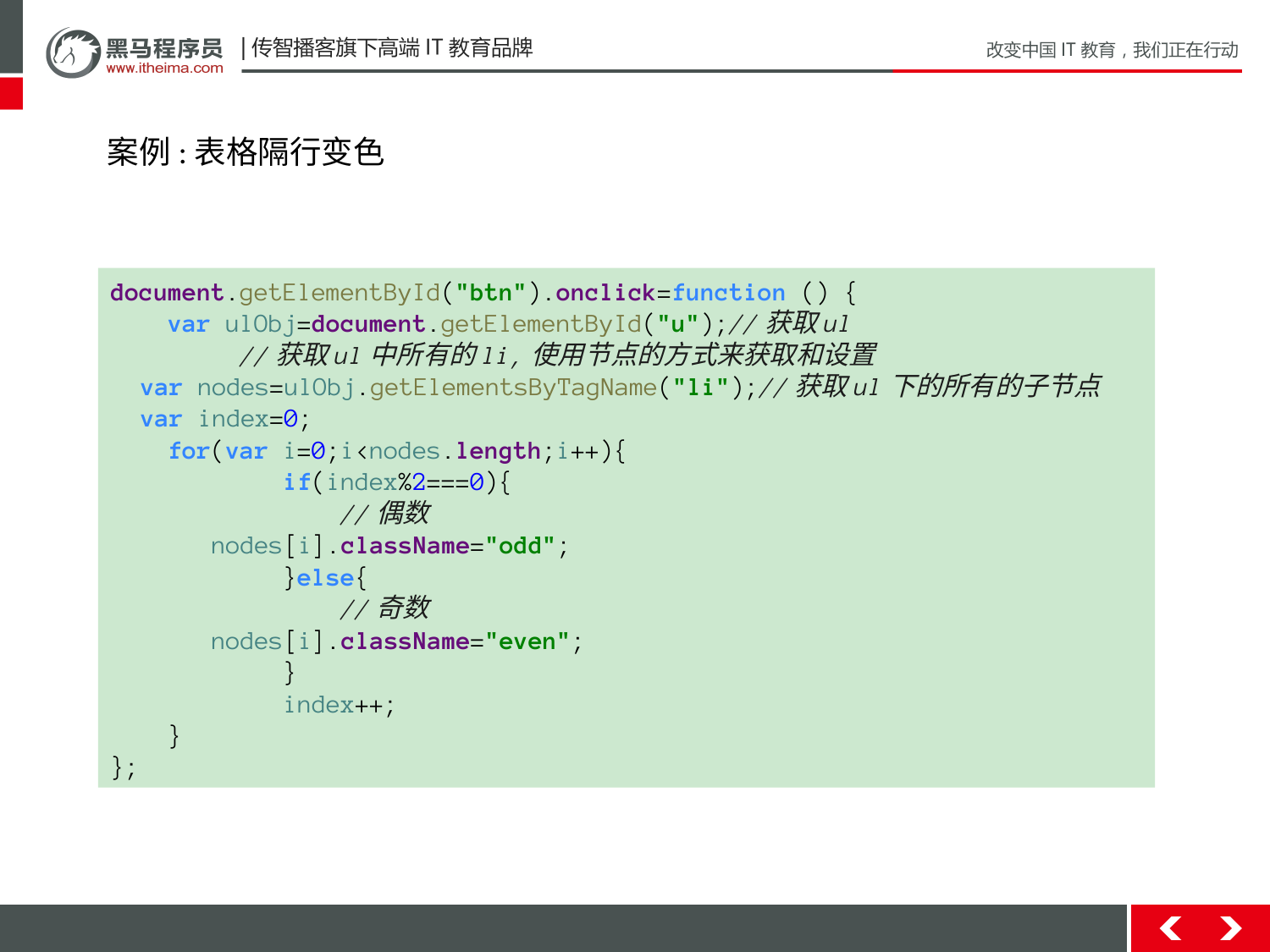

案例:表格隔行变色
document.getElementById("btn").onclick=function () {
    var ulObj=document.getElementById("u");//获取ul
         //获取ul中所有的li,使用节点的方式来获取和设置
    var nodes=ulObj.getElementsByTagName("li");//获取ul下的所有的子节点
    var index=0;
    for(var i=0;i<nodes.length;i++){
            if(index%2===0){
                //偶数
                nodes[i].className="odd";
            }else{
                //奇数
                nodes[i].className="even";
            }
            index++;
    }
};